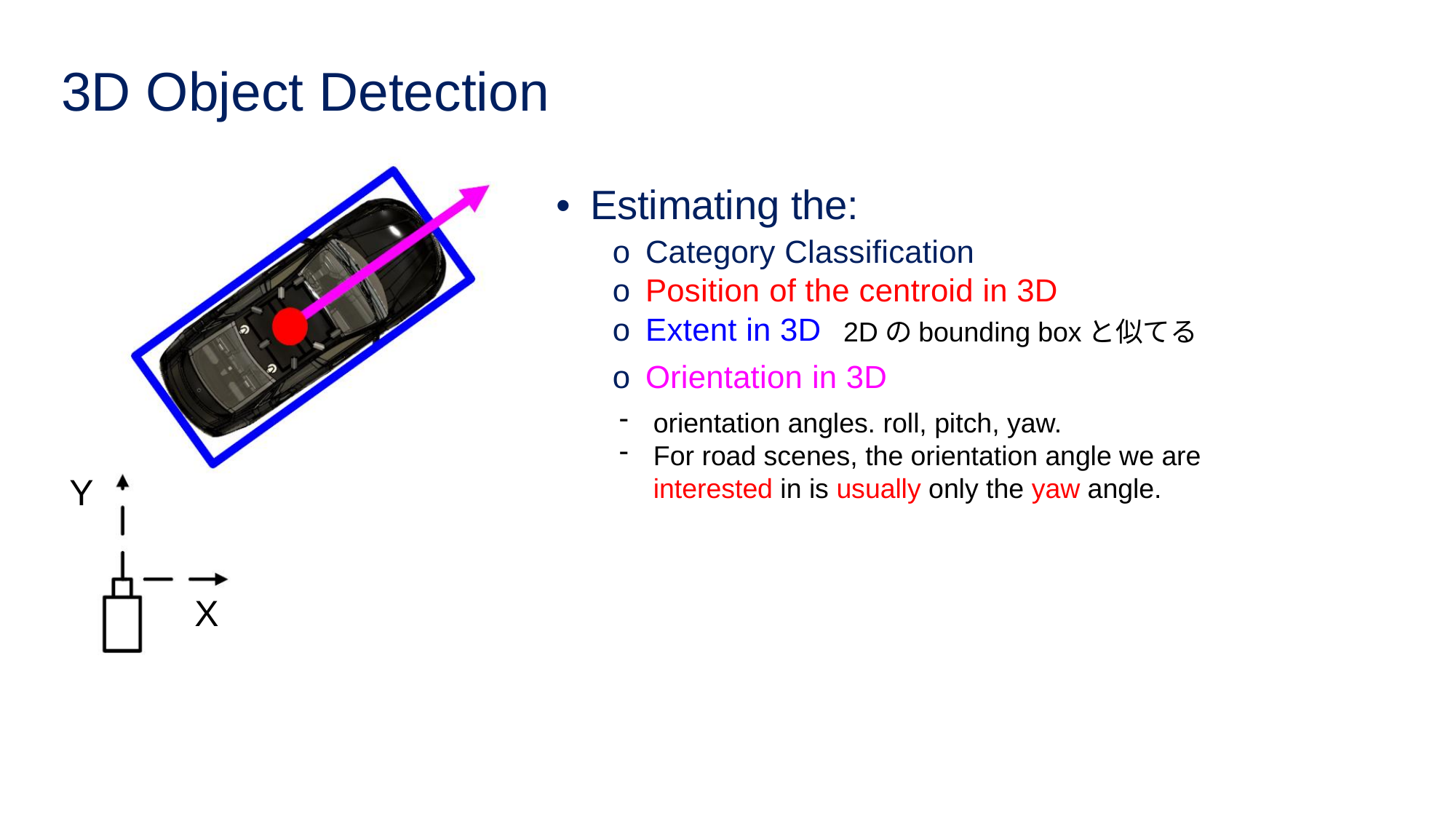

3D Object Detection
• Estimating the:
o Category Classification
o Position of the centroid in 3D
o Extent in 3D
2Dのbounding boxと似てる
o Orientation in 3D
orientation angles. roll, pitch, yaw.
For road scenes, the orientation angle we are interested in is usually only the yaw angle.
Y
X